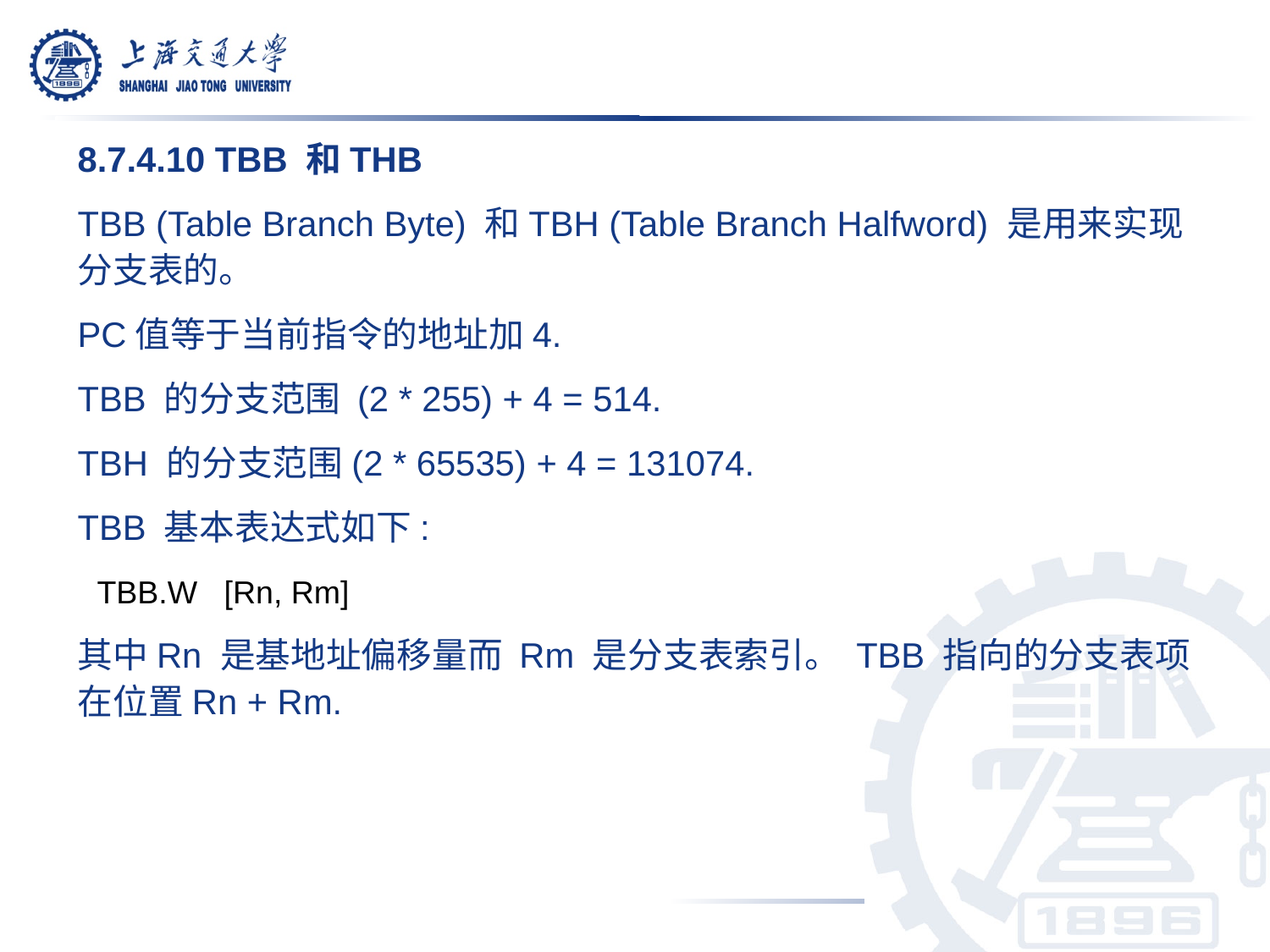

8.7.4.10 TBB 和THB
TBB (Table Branch Byte) 和TBH (Table Branch Halfword) 是用来实现分支表的。
PC值等于当前指令的地址加4.
TBB 的分支范围 (2 * 255) + 4 = 514.
TBH 的分支范围(2 * 65535) + 4 = 131074.
TBB 基本表达式如下:
  TBB.W   [Rn, Rm]
其中Rn 是基地址偏移量而 Rm 是分支表索引。 TBB 指向的分支表项在位置Rn + Rm.